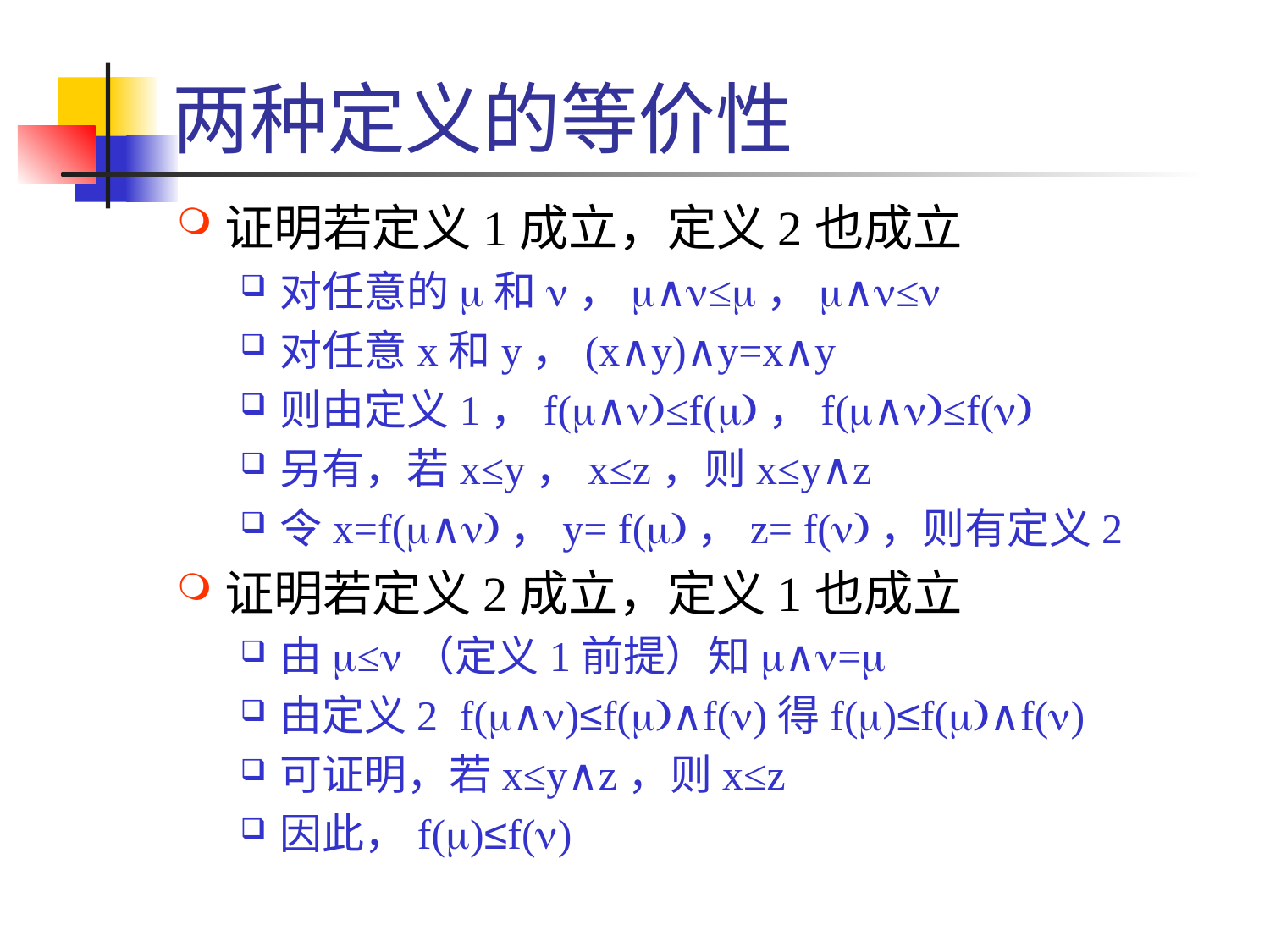

# 两种定义的等价性
证明若定义1成立，定义2也成立
对任意的μ和ν，μ∧ν≤μ，μ∧ν≤ν
对任意x和y，(x∧y)∧y=x∧y
则由定义1，f(μ∧ν)≤f(μ)，f(μ∧ν)≤f(ν)
另有，若x≤y，x≤z，则x≤y∧z
令x=f(μ∧ν)，y= f(μ)，z= f(ν)，则有定义2
证明若定义2成立，定义1也成立
由μ≤ν（定义1前提）知μ∧ν=μ
由定义2 f(μ∧ν)≤f(μ)∧f(ν)得f(μ)≤f(μ)∧f(ν)
可证明，若x≤y∧z，则x≤z
因此，f(μ)≤f(ν)